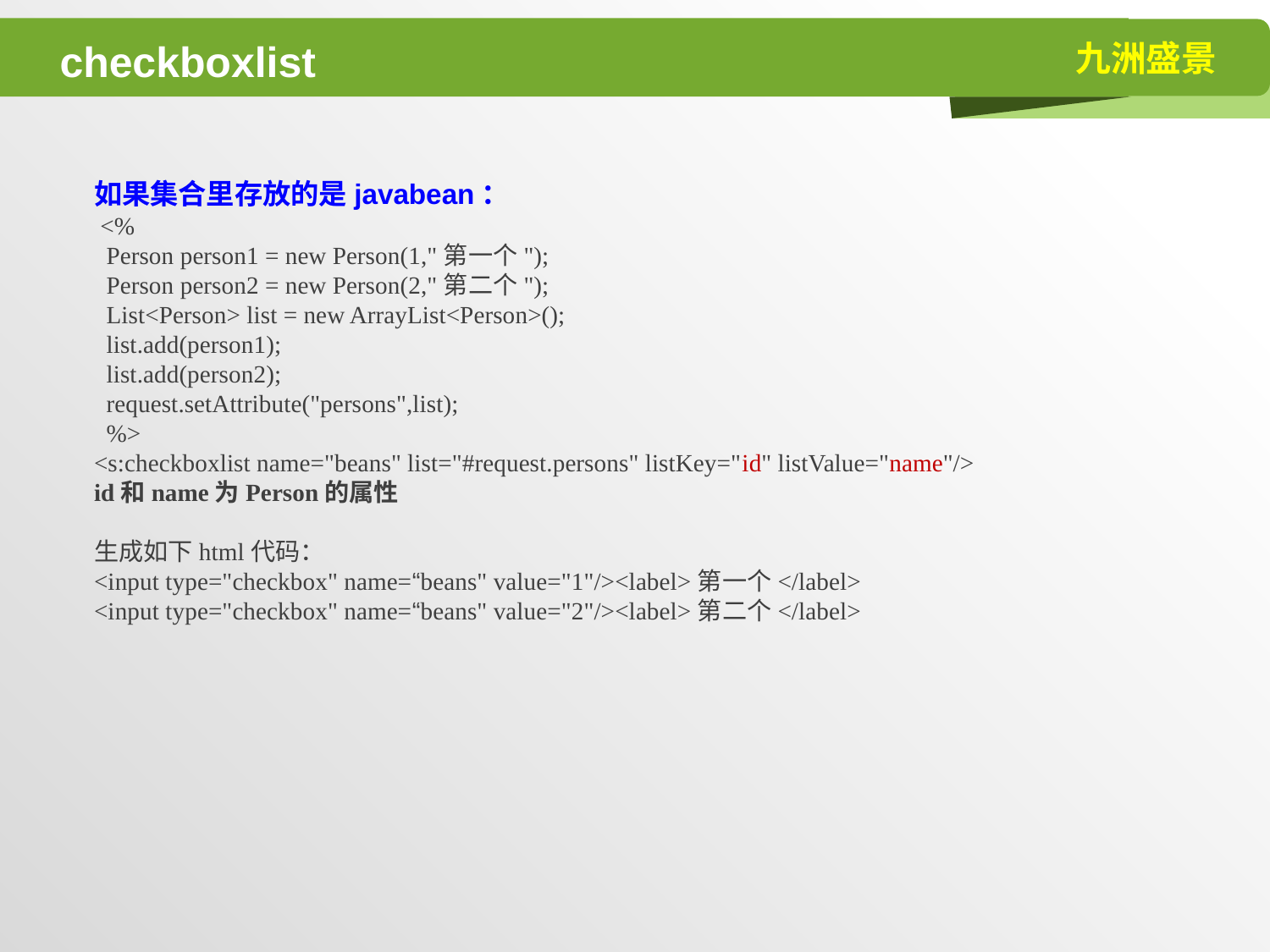

# checkboxlist
如果集合里存放的是javabean：
 <%
  Person person1 = new Person(1,"第一个");
  Person person2 = new Person(2,"第二个");
  List<Person> list = new ArrayList<Person>();
  list.add(person1);
  list.add(person2);
  request.setAttribute("persons",list);
  %>
<s:checkboxlist name="beans" list="#request.persons" listKey="id" listValue="name"/>
id和name为Person的属性

生成如下html代码：
<input type="checkbox" name=“beans" value="1"/><label>第一个</label>
<input type="checkbox" name=“beans" value="2"/><label>第二个</label>